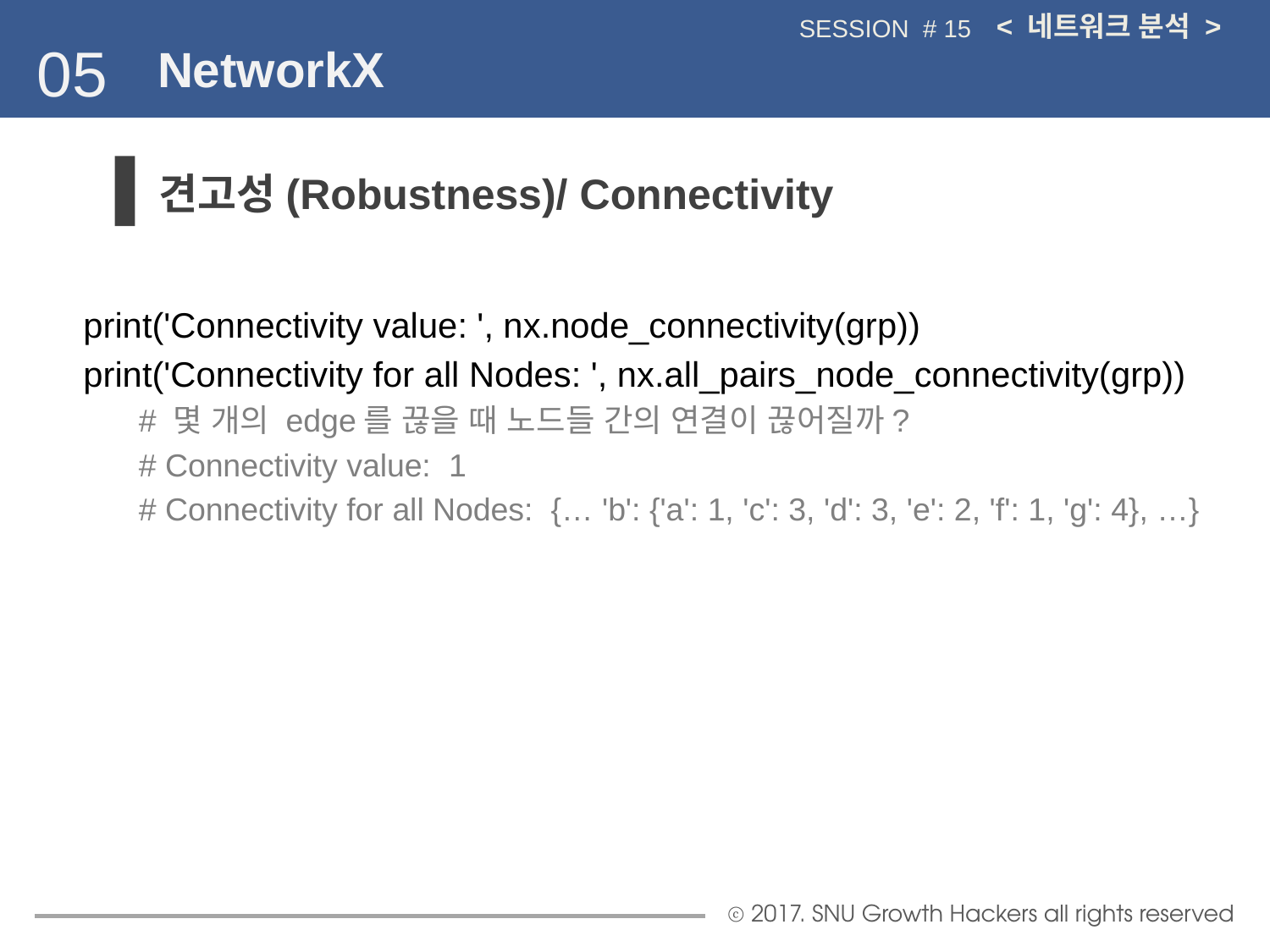

< 네트워크 분석 >
SESSION  # 15
05
NetworkX

견고성(Robustness)/ Connectivity
print('Connectivity value: ', nx.node_connectivity(grp))
print('Connectivity for all Nodes: ', nx.all_pairs_node_connectivity(grp))
# 몇 개의 edge를 끊을 때 노드들 간의 연결이 끊어질까?
# Connectivity value:  1
# Connectivity for all Nodes:  {… 'b': {'a': 1, 'c': 3, 'd': 3, 'e': 2, 'f': 1, 'g': 4}, …}
ⓒ 2017. SNU Growth Hackers all rights reserved